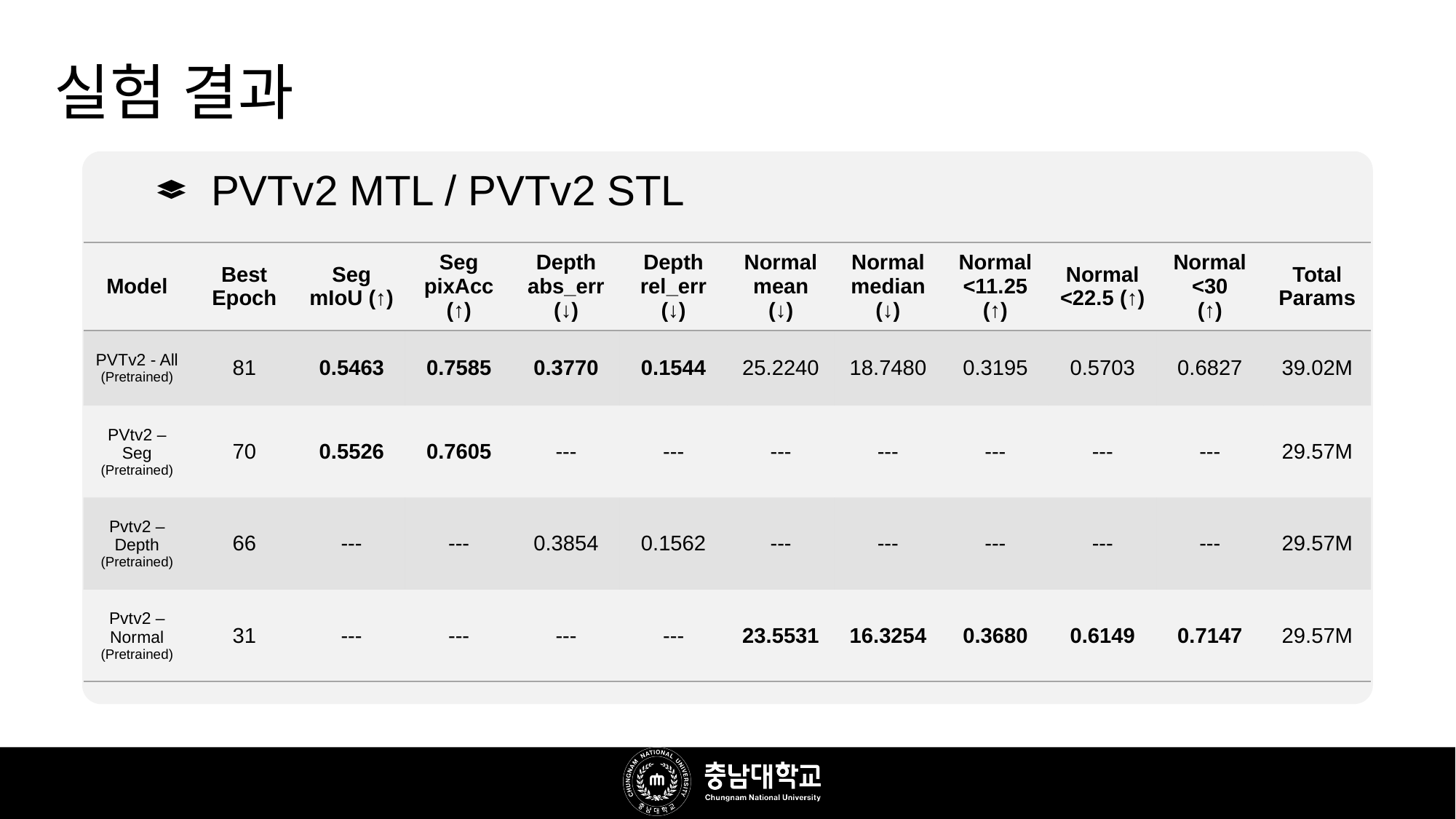

# 실험 결과
PVTv2 MTL / PVTv2 STL
| Model | Best Epoch | Seg mIoU (↑) | Seg pixAcc (↑) | Depth abs\_err (↓) | Depth rel\_err (↓) | Normal mean (↓) | Normal median (↓) | Normal <11.25 (↑) | Normal <22.5 (↑) | Normal <30 (↑) | Total Params |
| --- | --- | --- | --- | --- | --- | --- | --- | --- | --- | --- | --- |
| PVTv2 - All (Pretrained) | 81 | 0.5463 | 0.7585 | 0.3770 | 0.1544 | 25.2240 | 18.7480 | 0.3195 | 0.5703 | 0.6827 | 39.02M |
| PVtv2 – Seg (Pretrained) | 70 | 0.5526 | 0.7605 | --- | --- | --- | --- | --- | --- | --- | 29.57M |
| Pvtv2 – Depth (Pretrained) | 66 | --- | --- | 0.3854 | 0.1562 | --- | --- | --- | --- | --- | 29.57M |
| Pvtv2 – Normal (Pretrained) | 31 | --- | --- | --- | --- | 23.5531 | 16.3254 | 0.3680 | 0.6149 | 0.7147 | 29.57M |